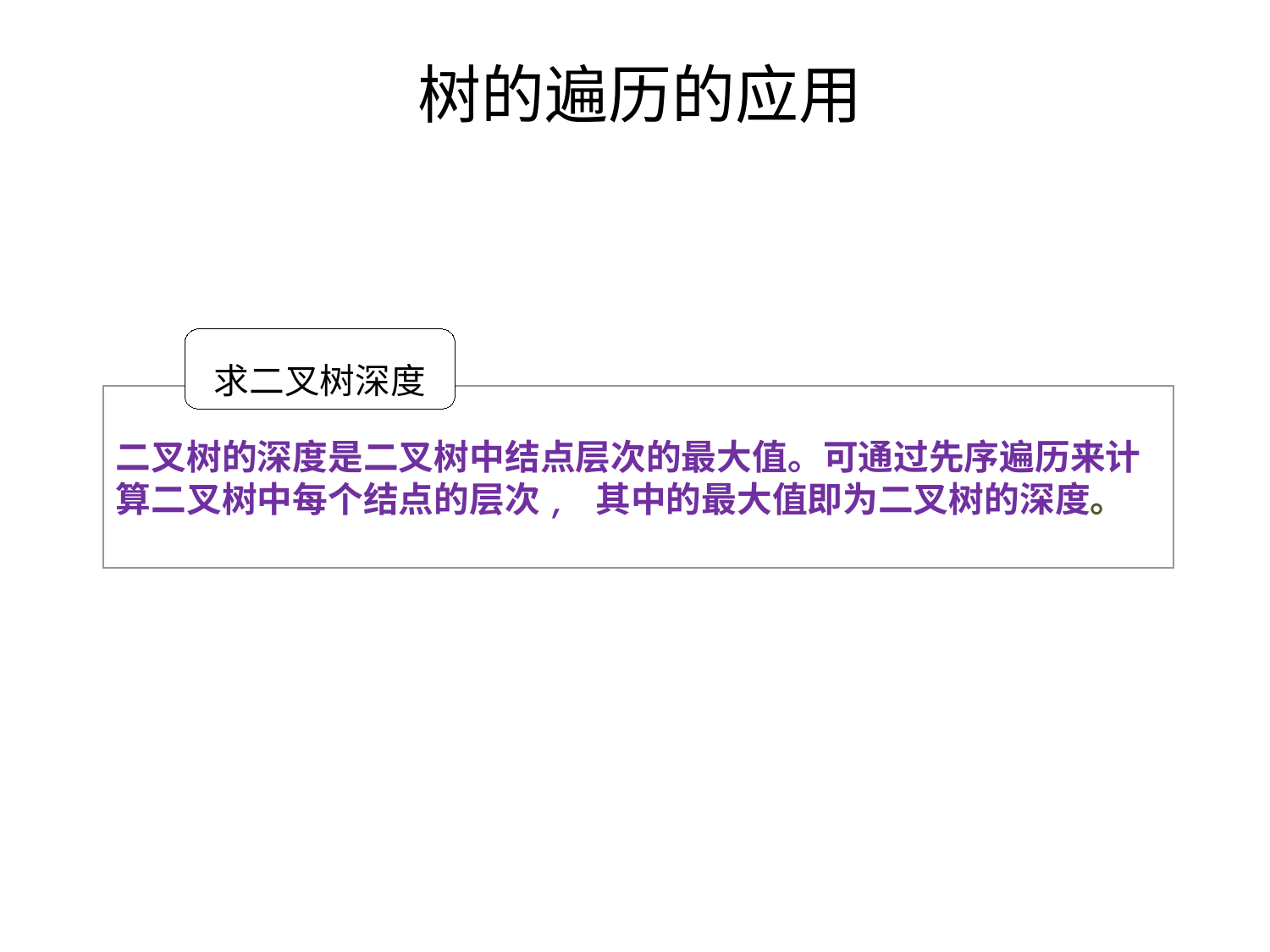

# 树的遍历的应用
求二叉树深度

二叉树的深度是二叉树中结点层次的最大值。可通过先序遍历来计算二叉树中每个结点的层次, 其中的最大值即为二叉树的深度。

141